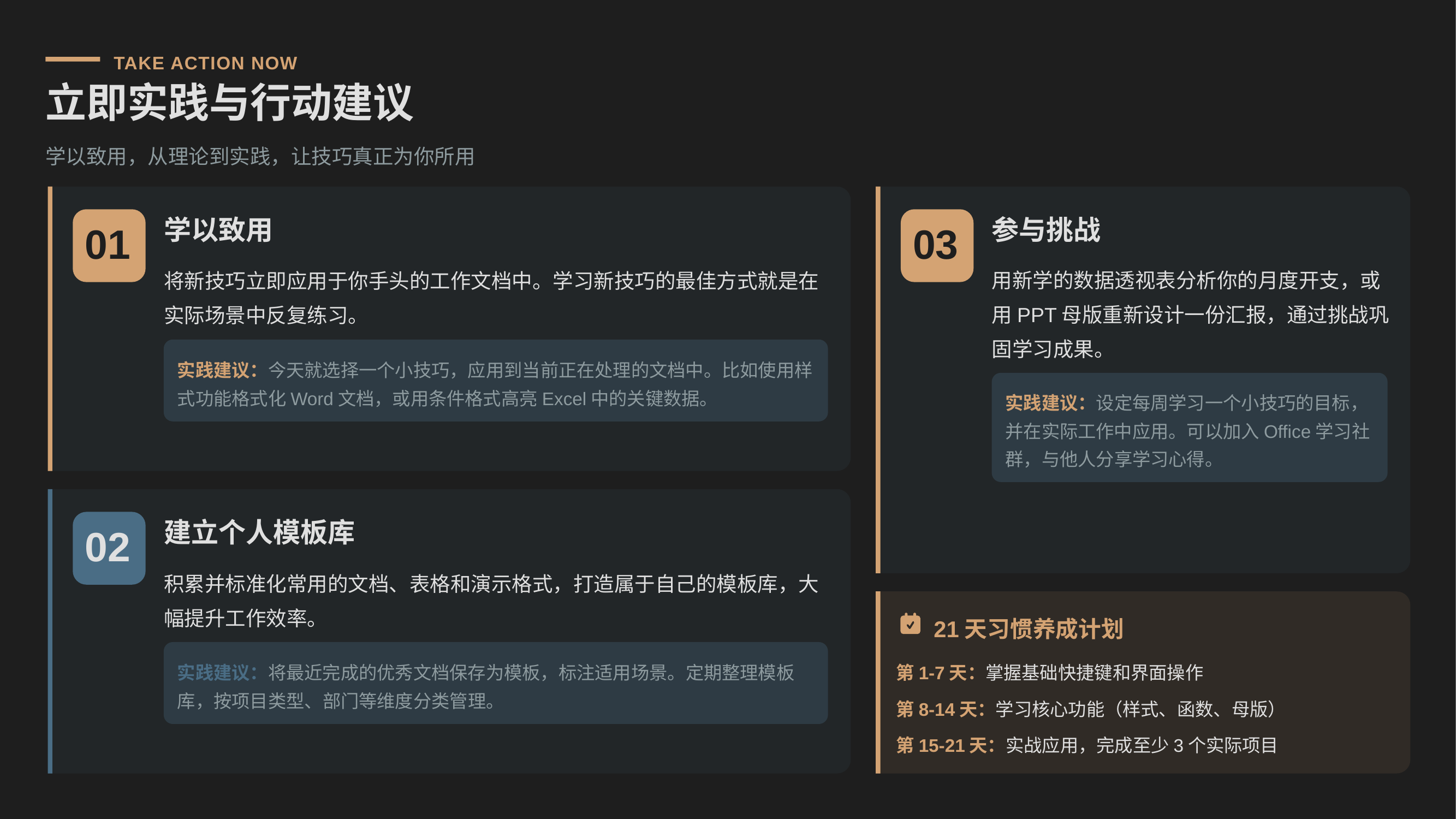

TAKE ACTION NOW

立即实践与行动建议
学以致用，从理论到实践，让技巧真正为你所用

学以致用

参与挑战
01
03
将新技巧立即应用于你手头的工作文档中。学习新技巧的最佳方式就是在实际场景中反复练习。
用新学的数据透视表分析你的月度开支，或用PPT母版重新设计一份汇报，通过挑战巩固学习成果。

实践建议：今天就选择一个小技巧，应用到当前正在处理的文档中。比如使用样式功能格式化Word文档，或用条件格式高亮Excel中的关键数据。

实践建议：设定每周学习一个小技巧的目标，并在实际工作中应用。可以加入Office学习社群，与他人分享学习心得。

建立个人模板库
02
积累并标准化常用的文档、表格和演示格式，打造属于自己的模板库，大幅提升工作效率。

21天习惯养成计划

第1-7天：掌握基础快捷键和界面操作
实践建议：将最近完成的优秀文档保存为模板，标注适用场景。定期整理模板库，按项目类型、部门等维度分类管理。
第8-14天：学习核心功能（样式、函数、母版）
第15-21天：实战应用，完成至少3个实际项目